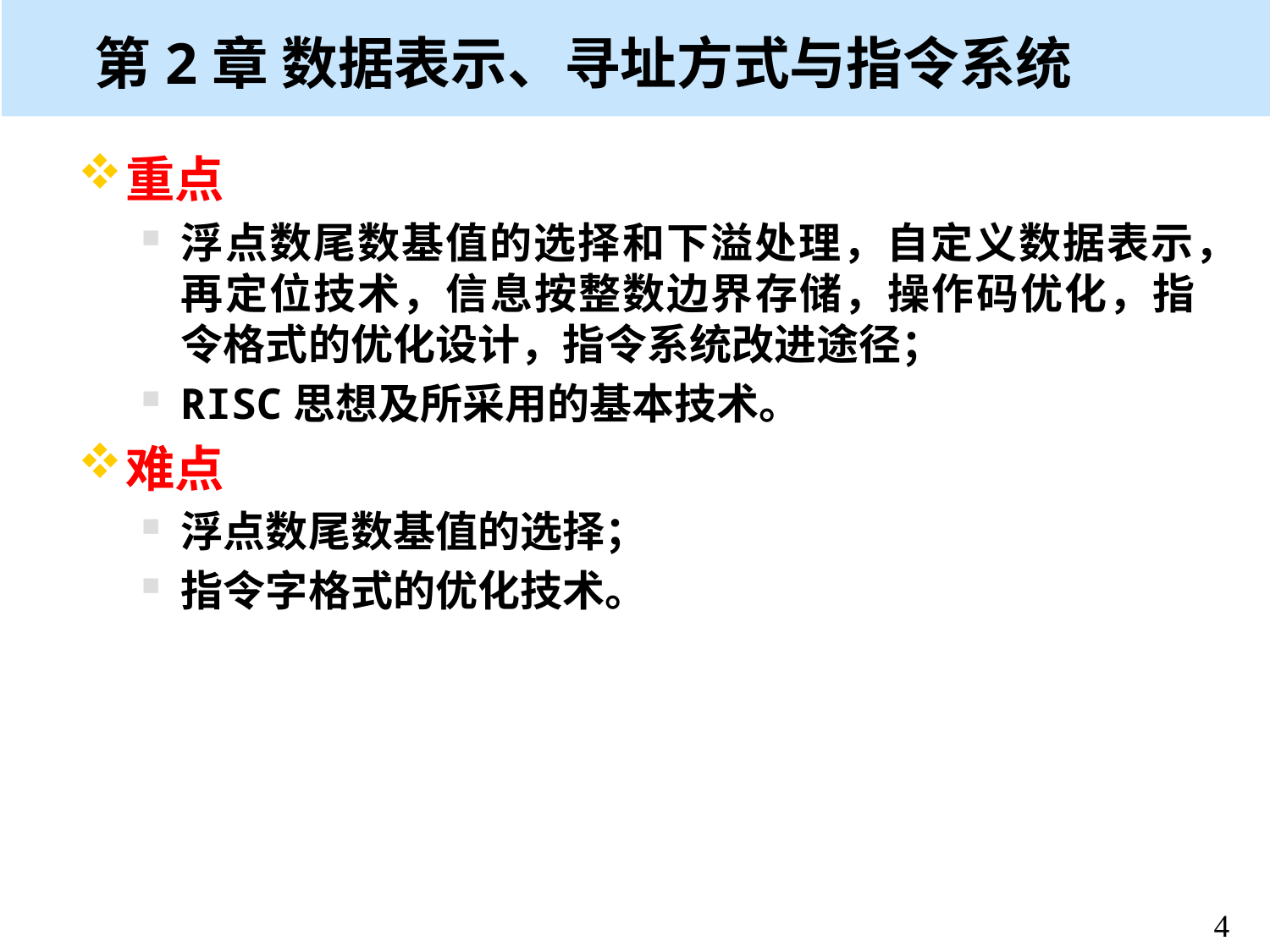

# 第2章 数据表示、寻址方式与指令系统
重点
浮点数尾数基值的选择和下溢处理，自定义数据表示，再定位技术，信息按整数边界存储，操作码优化，指令格式的优化设计，指令系统改进途径；
RISC思想及所采用的基本技术。
难点
浮点数尾数基值的选择；
指令字格式的优化技术。